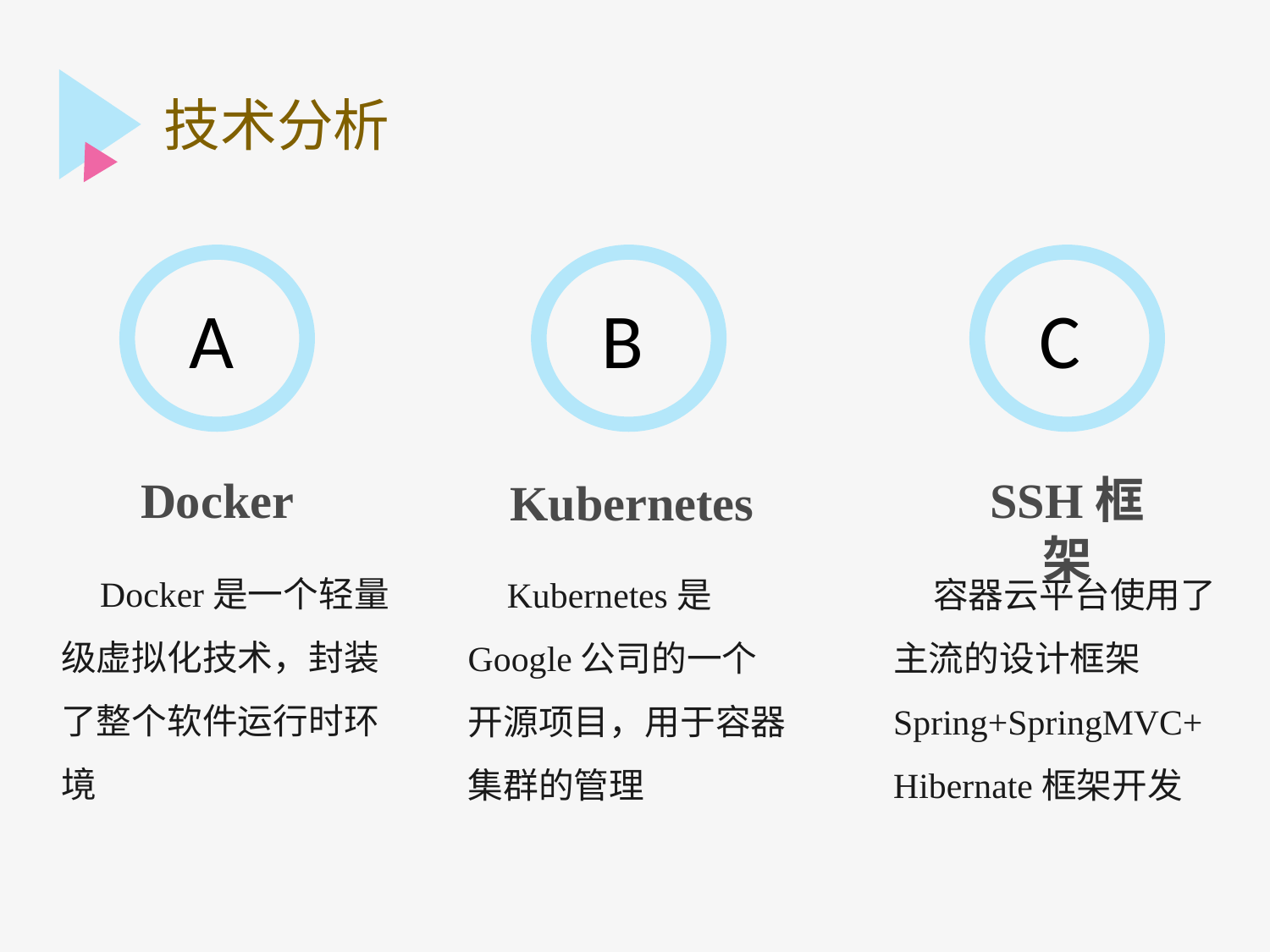

技术分析

A
B
C
SSH框架
Docker
Kubernetes
    Docker是一个轻量级虚拟化技术，封装了整个软件运行时环境
    Kubernetes是Google公司的一个开源项目，用于容器集群的管理
    容器云平台使用了主流的设计框架Spring+SpringMVC+Hibernate框架开发